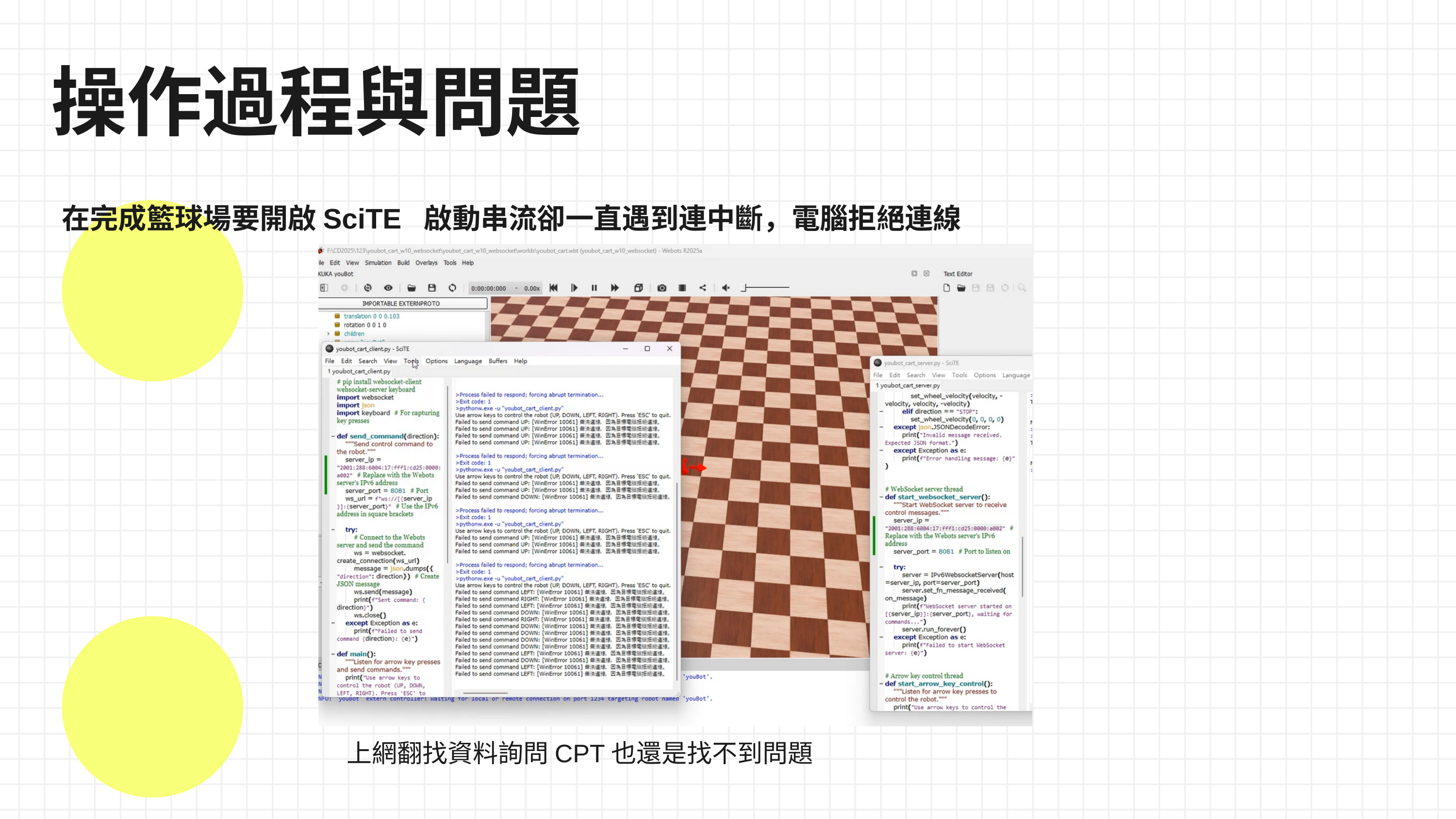

操作過程與問題
在完成籃球場要開啟SciTE  啟動串流卻一直遇到連中斷，電腦拒絕連線

上網翻找資料詢問CPT也還是找不到問題